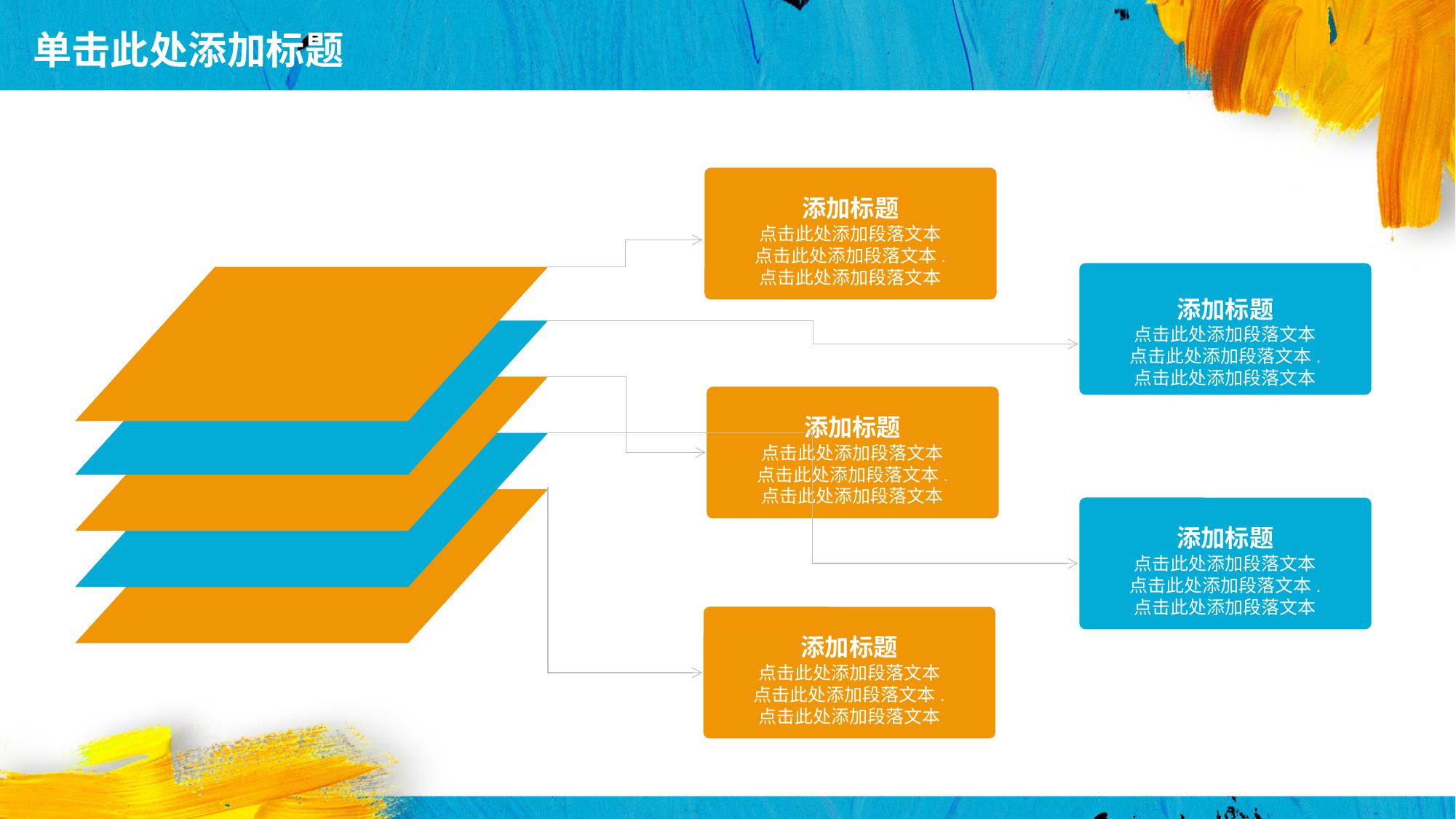

# 单击此处添加标题
添加标题
点击此处添加段落文本
点击此处添加段落文本.
点击此处添加段落文本
添加标题
点击此处添加段落文本
点击此处添加段落文本.
点击此处添加段落文本

添加标题
点击此处添加段落文本
点击此处添加段落文本.
点击此处添加段落文本

添加标题
点击此处添加段落文本
点击此处添加段落文本.
点击此处添加段落文本
添加标题
点击此处添加段落文本
点击此处添加段落文本.
点击此处添加段落文本